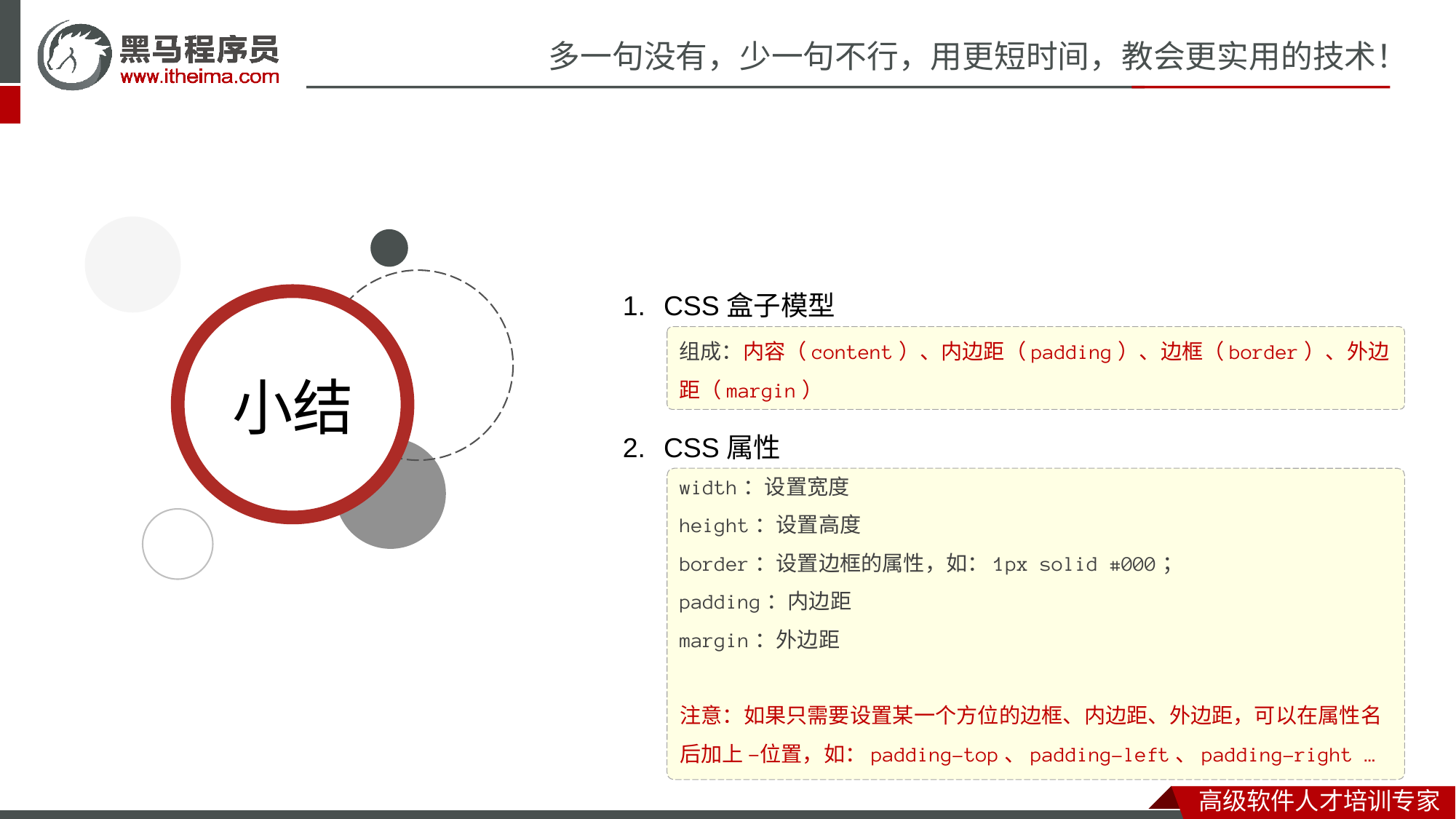

CSS盒子模型

CSS属性
组成：内容（content）、内边距（padding）、边框（border）、外边距（margin）

width：设置宽度
height：设置高度
border：设置边框的属性，如：1px solid #000；
padding：内边距
margin：外边距

注意：如果只需要设置某一个方位的边框、内边距、外边距，可以在属性名后加上 –位置，如：padding-top、padding-left、padding-right …